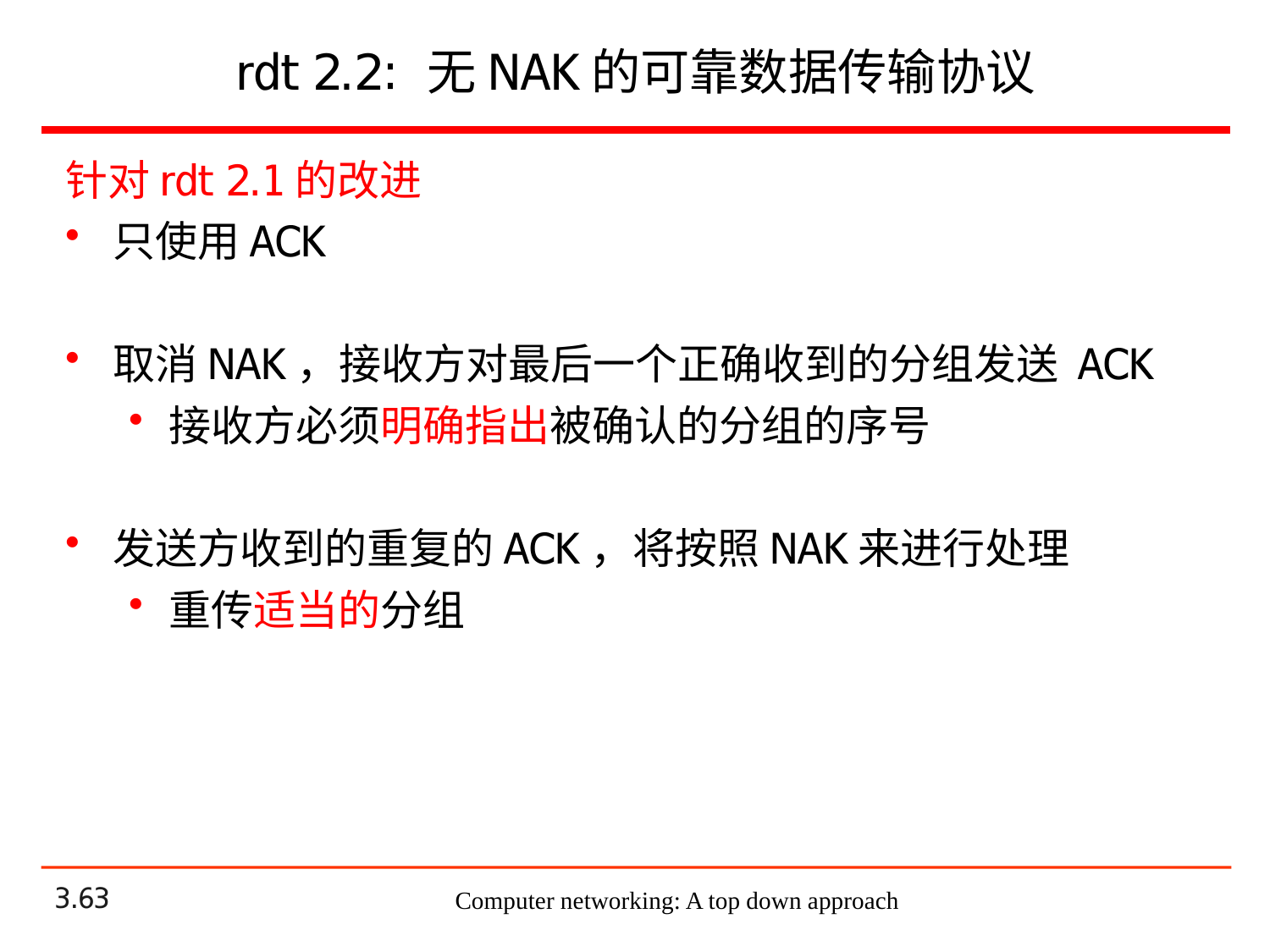

# rdt 2.2: 无NAK的可靠数据传输协议
针对rdt 2.1的改进
只使用ACK

取消NAK，接收方对最后一个正确收到的分组发送 ACK
接收方必须明确指出被确认的分组的序号

发送方收到的重复的ACK，将按照NAK来进行处理
重传适当的分组
Computer networking: A top down approach